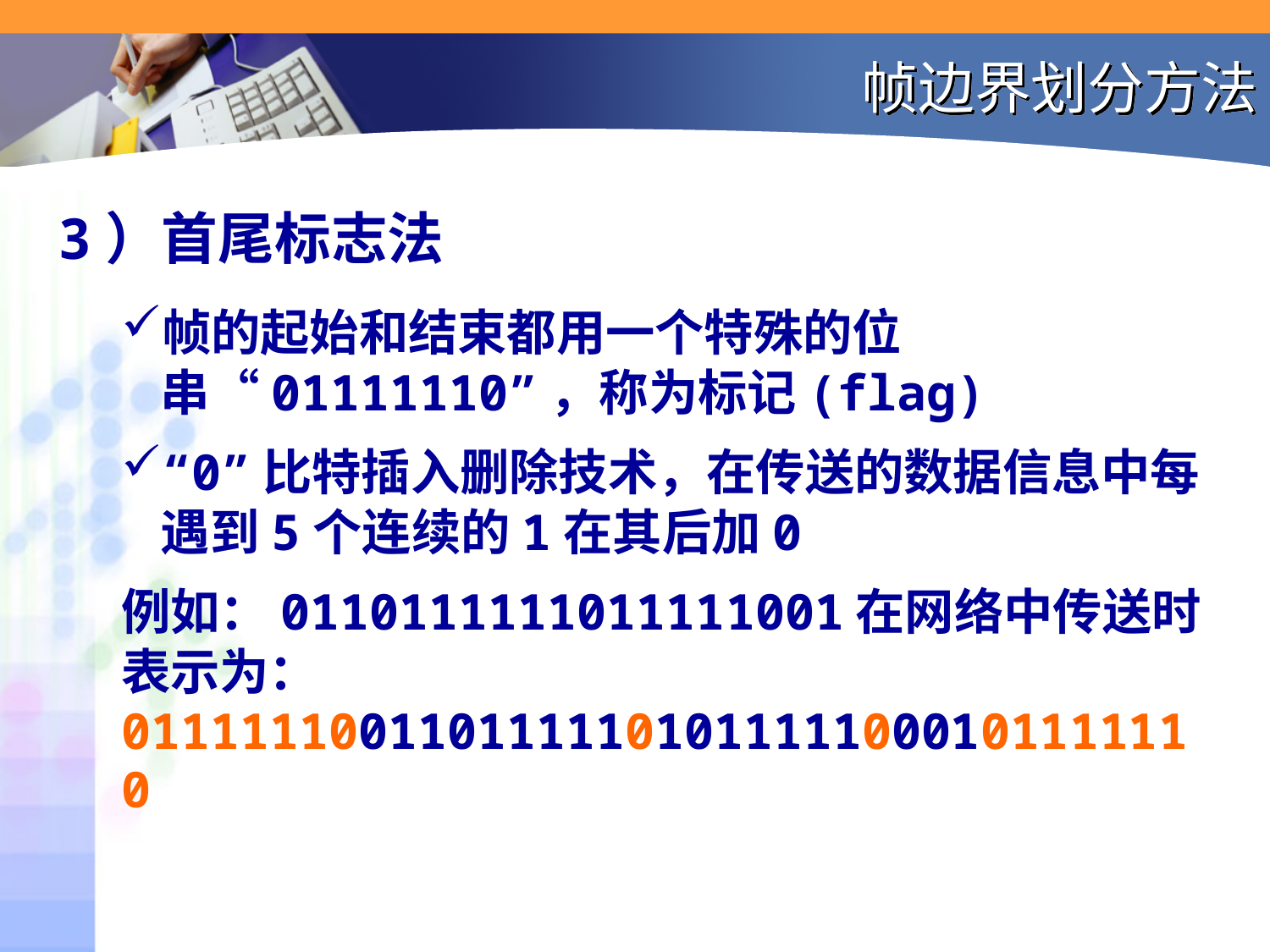

# 帧边界划分方法
3）首尾标志法
帧的起始和结束都用一个特殊的位串“01111110”，称为标记(flag)
“0”比特插入删除技术，在传送的数据信息中每遇到5个连续的1在其后加0
例如：0110111111011111001在网络中传送时表示为： 0111111001101111101011111000101111110